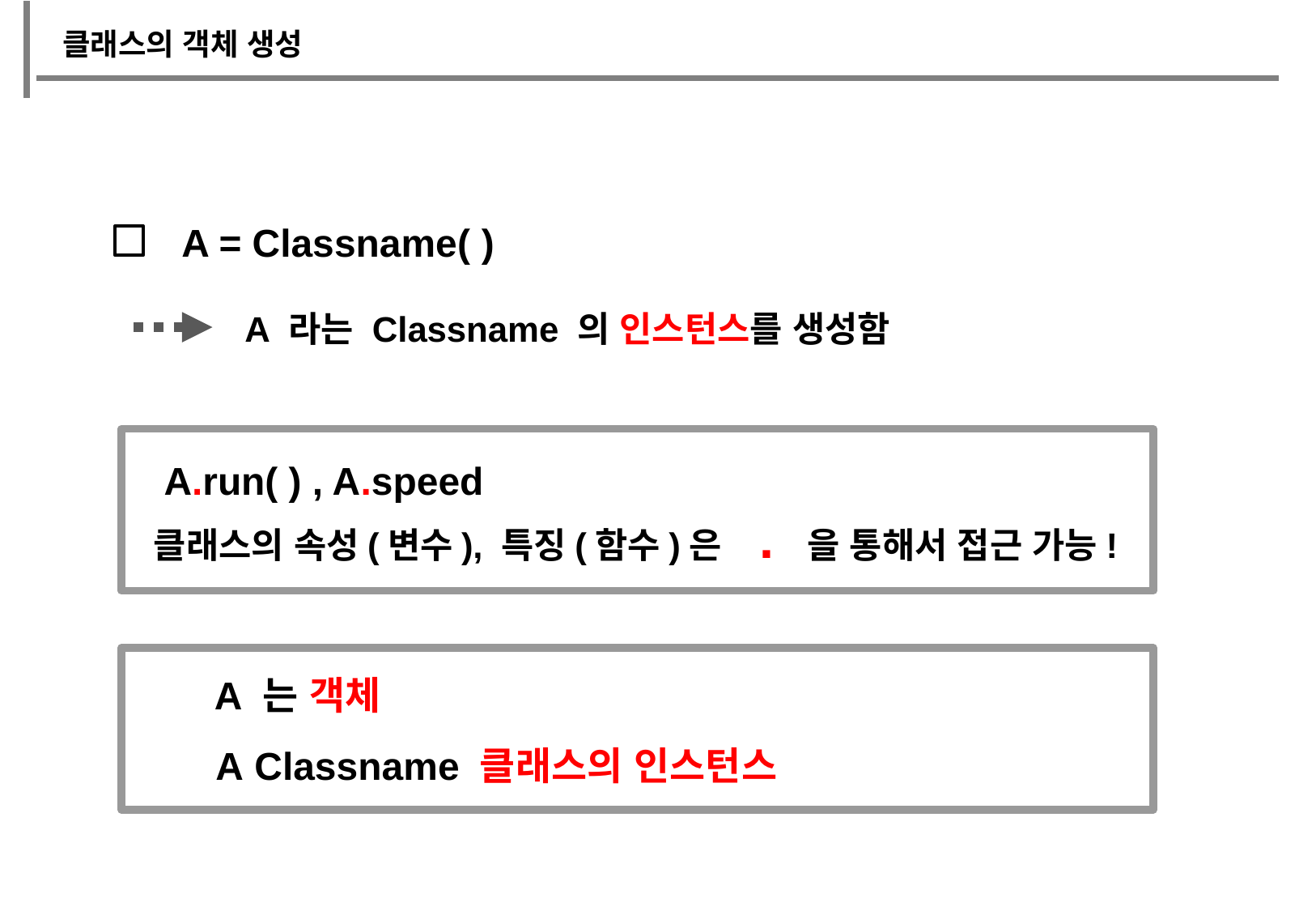

클래스의 객체 생성

A = Classname( )

A 라는 Classname 의 인스턴스를 생성함

A.run( ) , A.speed
클래스의 속성(변수), 특징(함수)은   .  을 통해서 접근 가능!

A 는 객체
A Classname 클래스의 인스턴스